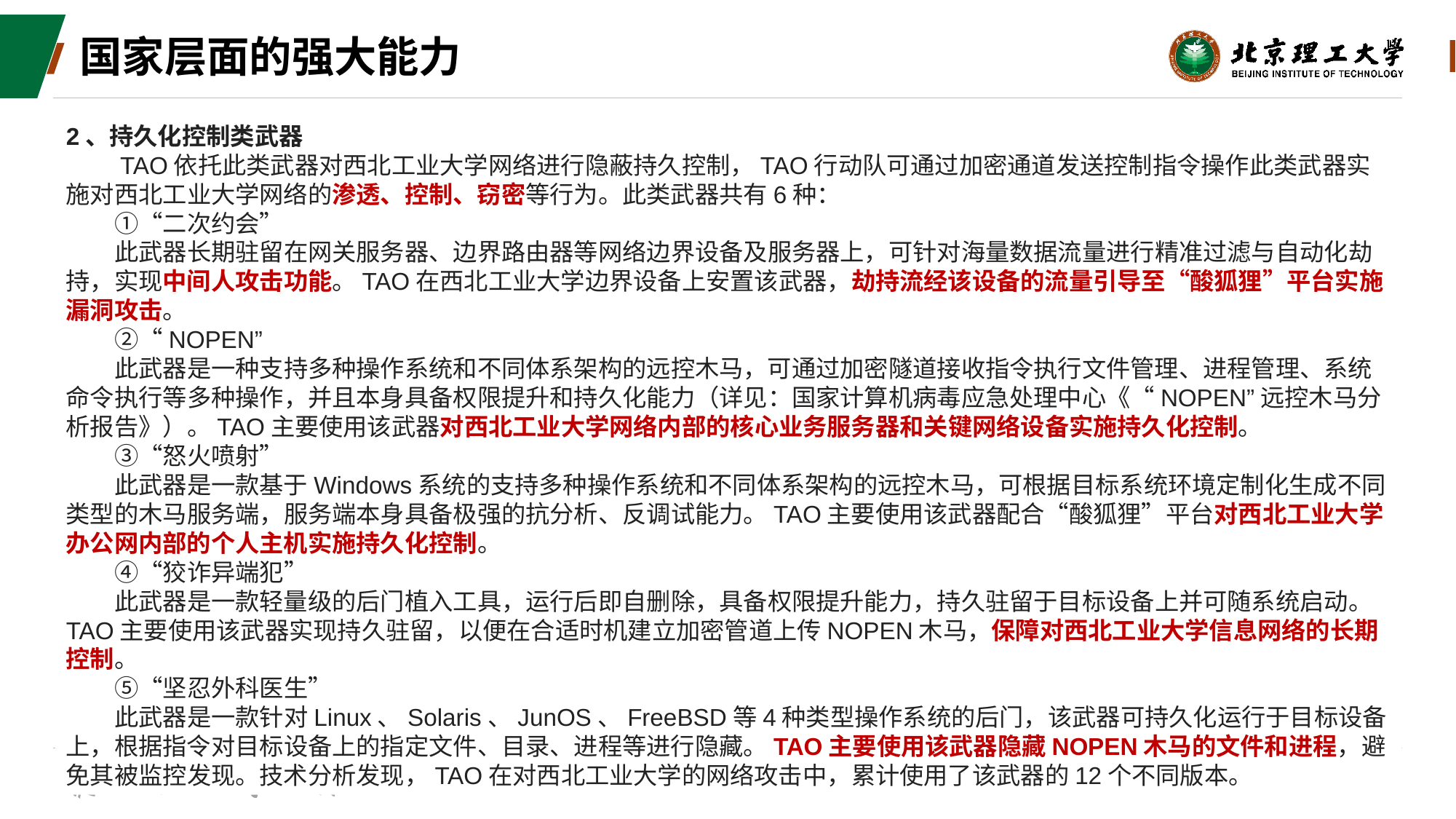

# 国家层面的强大能力
2、持久化控制类武器
　　TAO依托此类武器对西北工业大学网络进行隐蔽持久控制，TAO行动队可通过加密通道发送控制指令操作此类武器实施对西北工业大学网络的渗透、控制、窃密等行为。此类武器共有6种：
　　①“二次约会”
　　此武器长期驻留在网关服务器、边界路由器等网络边界设备及服务器上，可针对海量数据流量进行精准过滤与自动化劫持，实现中间人攻击功能。TAO在西北工业大学边界设备上安置该武器，劫持流经该设备的流量引导至“酸狐狸”平台实施漏洞攻击。
　　②“NOPEN”
　　此武器是一种支持多种操作系统和不同体系架构的远控木马，可通过加密隧道接收指令执行文件管理、进程管理、系统命令执行等多种操作，并且本身具备权限提升和持久化能力（详见：国家计算机病毒应急处理中心《“NOPEN”远控木马分析报告》）。TAO主要使用该武器对西北工业大学网络内部的核心业务服务器和关键网络设备实施持久化控制。
　　③“怒火喷射”
　　此武器是一款基于Windows系统的支持多种操作系统和不同体系架构的远控木马，可根据目标系统环境定制化生成不同类型的木马服务端，服务端本身具备极强的抗分析、反调试能力。TAO主要使用该武器配合“酸狐狸”平台对西北工业大学办公网内部的个人主机实施持久化控制。
　　④“狡诈异端犯”
　　此武器是一款轻量级的后门植入工具，运行后即自删除，具备权限提升能力，持久驻留于目标设备上并可随系统启动。TAO主要使用该武器实现持久驻留，以便在合适时机建立加密管道上传NOPEN木马，保障对西北工业大学信息网络的长期控制。
　　⑤“坚忍外科医生”
　　此武器是一款针对Linux、Solaris、JunOS、FreeBSD等4种类型操作系统的后门，该武器可持久化运行于目标设备上，根据指令对目标设备上的指定文件、目录、进程等进行隐藏。TAO主要使用该武器隐藏NOPEN木马的文件和进程，避免其被监控发现。技术分析发现，TAO在对西北工业大学的网络攻击中，累计使用了该武器的12个不同版本。